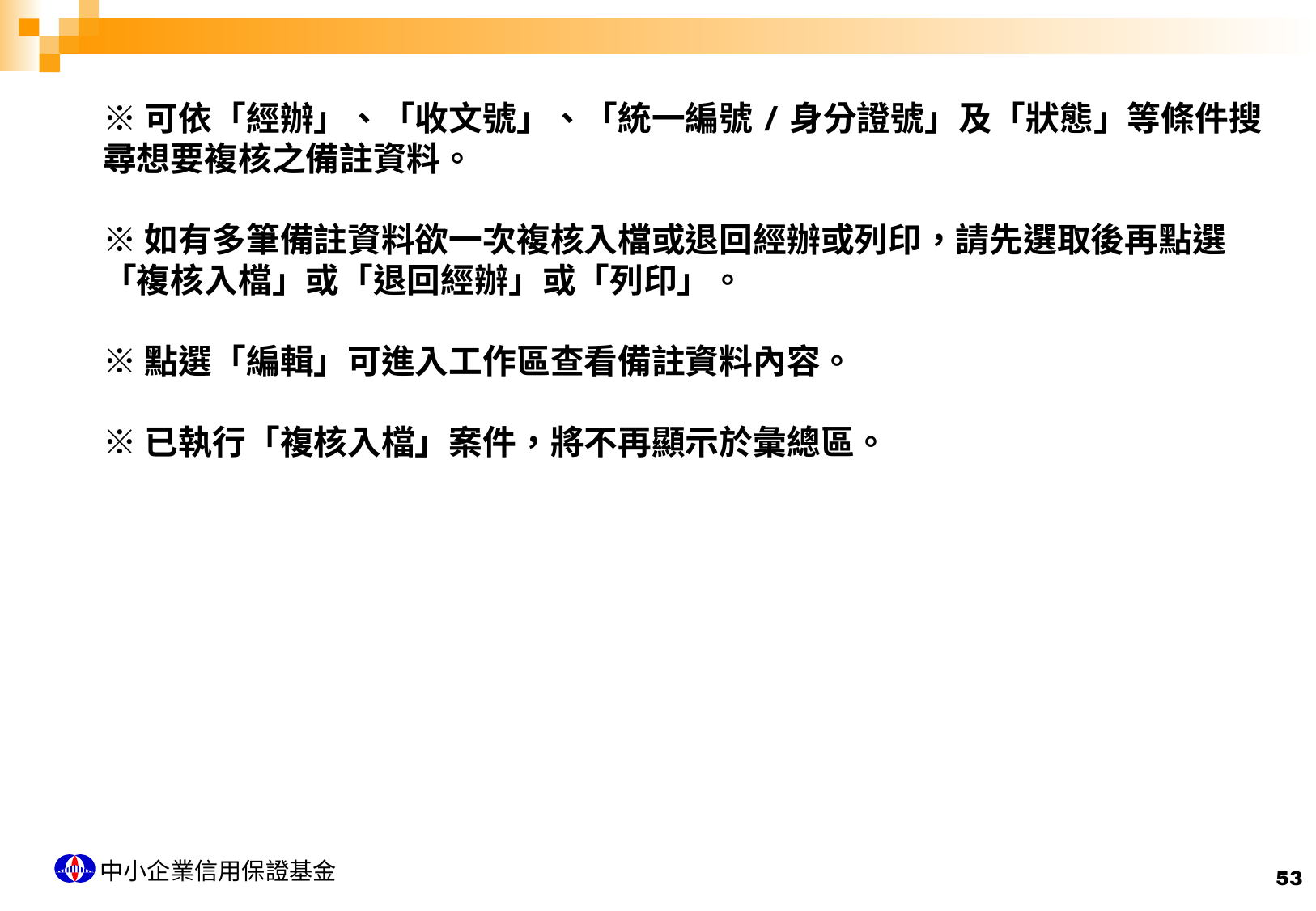

※可依「經辦」、「收文號」、「統一編號/身分證號」及「狀態」等條件搜尋想要複核之備註資料。

※如有多筆備註資料欲一次複核入檔或退回經辦或列印，請先選取後再點選「複核入檔」或「退回經辦」或「列印」。

※點選「編輯」可進入工作區查看備註資料內容。

※已執行「複核入檔」案件，將不再顯示於彙總區。
53